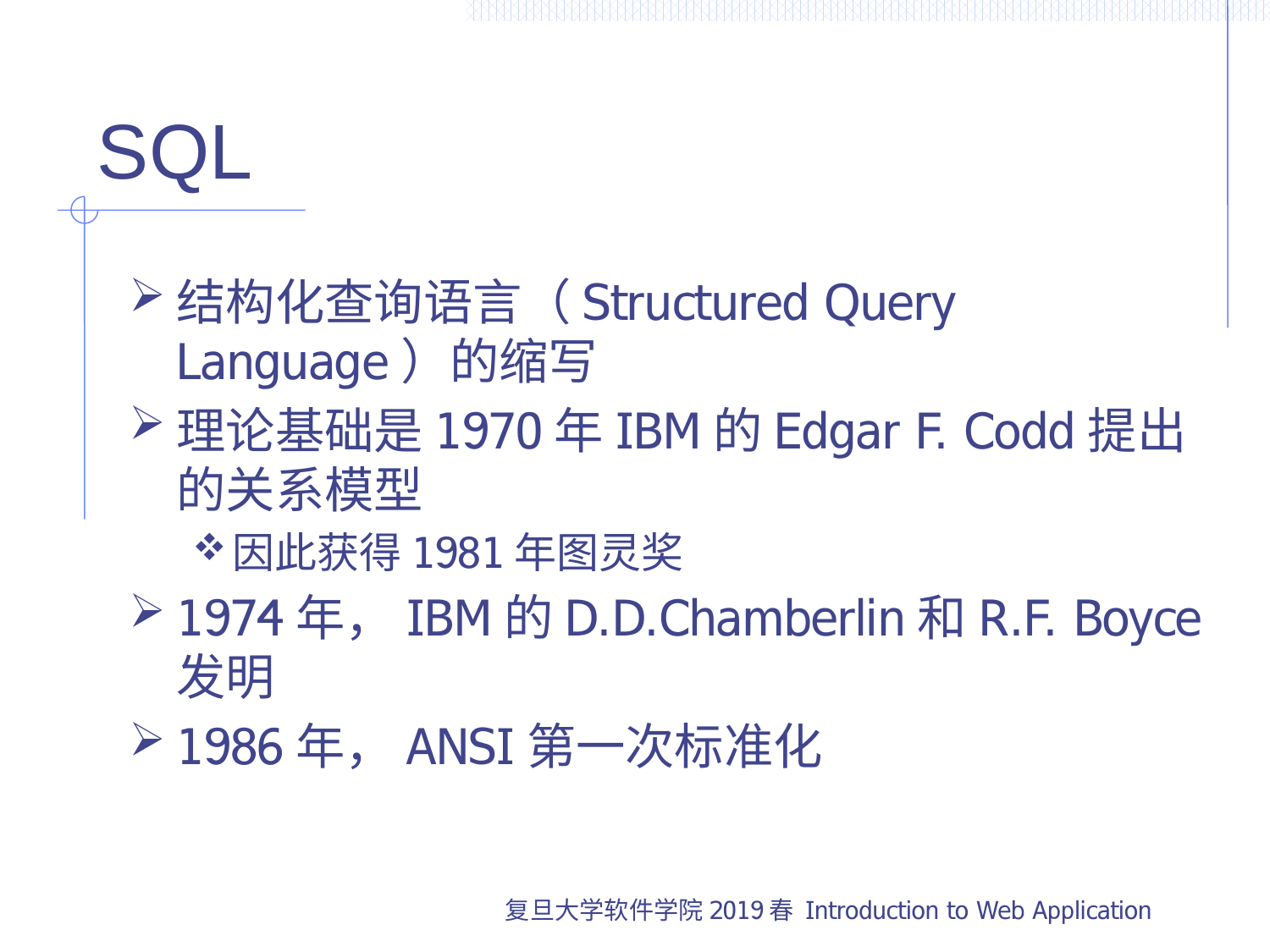

# SQL
结构化查询语言（Structured Query Language）的缩写
理论基础是1970年IBM的Edgar F. Codd提出的关系模型
因此获得1981年图灵奖
1974年，IBM的D.D.Chamberlin和R.F. Boyce发明
1986年，ANSI第一次标准化